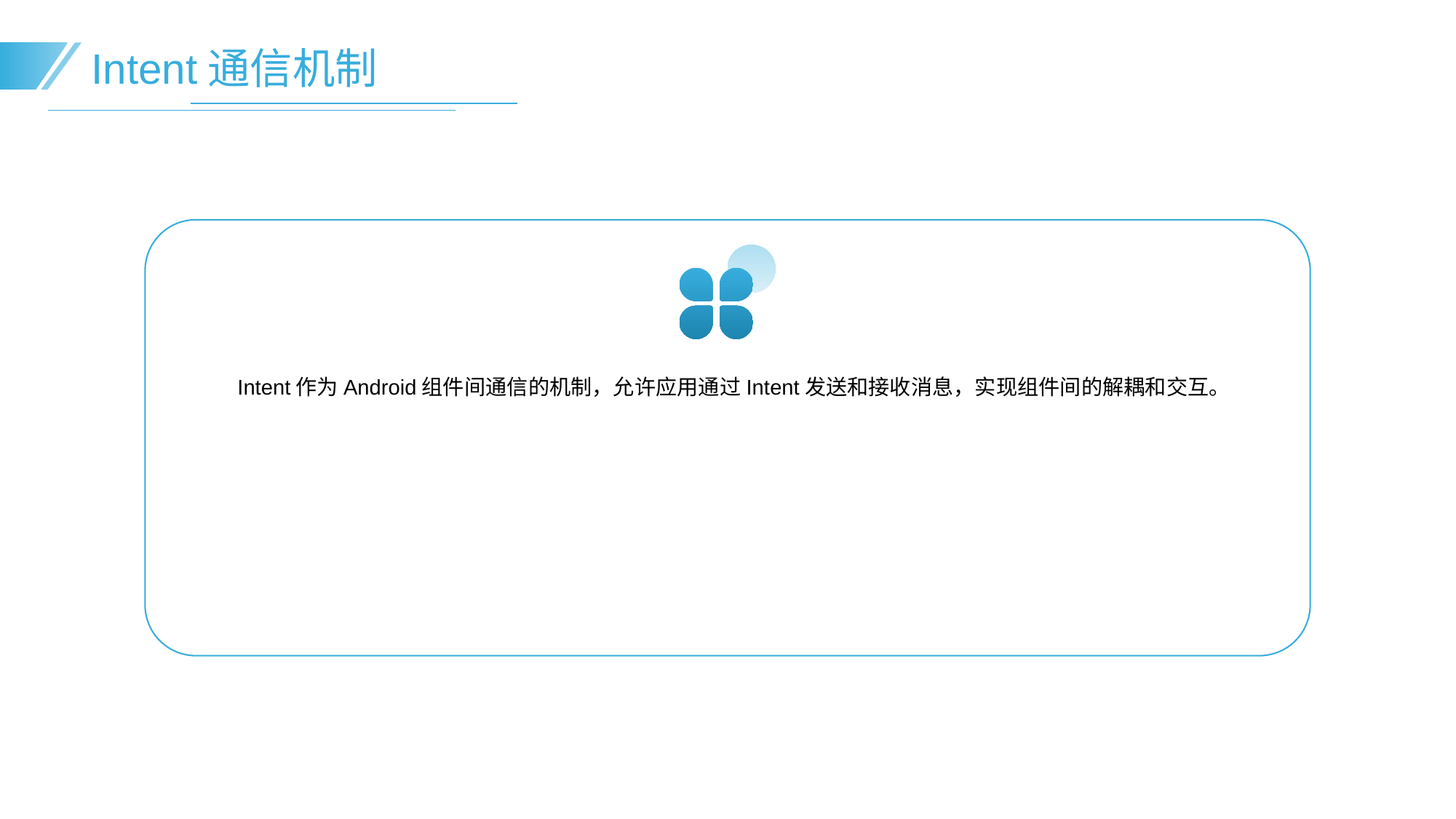

Intent通信机制

Intent作为Android组件间通信的机制，允许应用通过Intent发送和接收消息，实现组件间的解耦和交互。